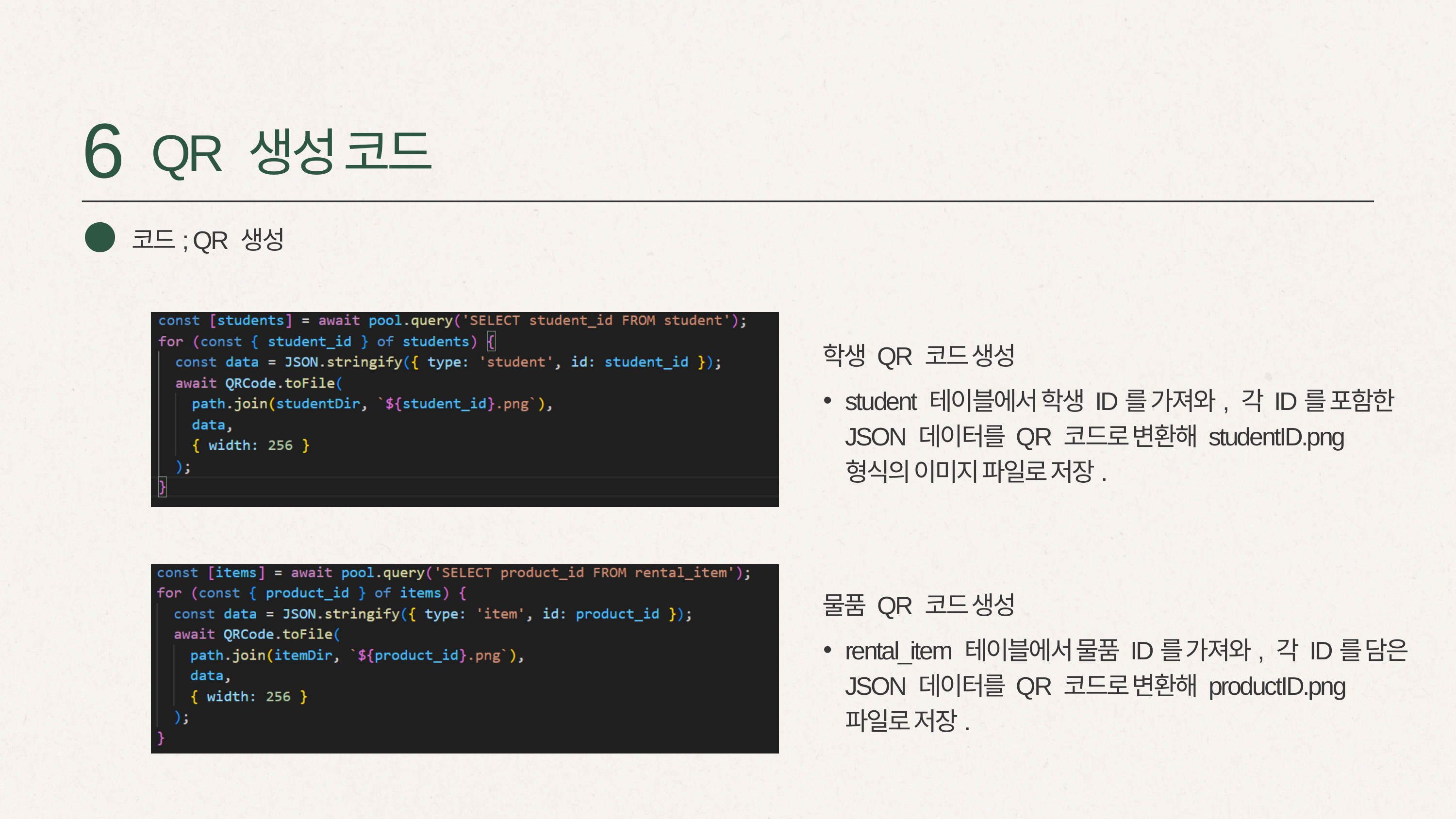

6
QR 생성 코드

코드; QR 생성

학생 QR 코드 생성
student 테이블에서 학생 ID를 가져와, 각 ID를 포함한 JSON 데이터를 QR 코드로 변환해 studentID.png 형식의 이미지 파일로 저장.

물품 QR 코드 생성
rental_item 테이블에서 물품 ID를 가져와, 각 ID를 담은 JSON 데이터를 QR 코드로 변환해 productID.png 파일로 저장.